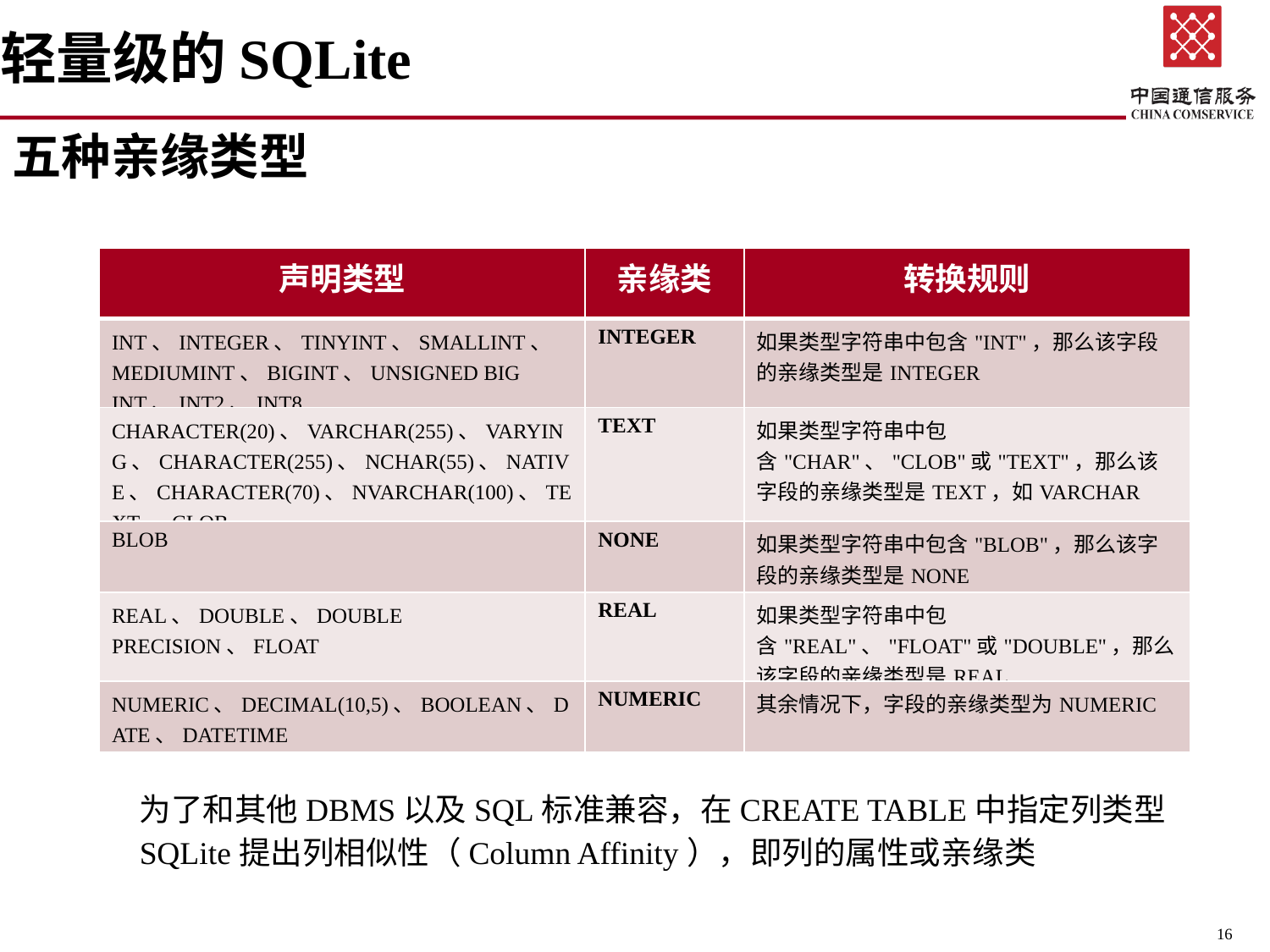

轻量级的SQLite
五种亲缘类型
| 声明类型 | 亲缘类 | 转换规则 |
| --- | --- | --- |
| INT、INTEGER、TINYINT、SMALLINT、MEDIUMINT、BIGINT、UNSIGNED BIG INT、INT2、INT8 | INTEGER | 如果类型字符串中包含"INT"，那么该字段的亲缘类型是INTEGER |
| CHARACTER(20)、VARCHAR(255)、VARYING、CHARACTER(255)、NCHAR(55)、NATIVE、CHARACTER(70)、NVARCHAR(100)、TEXT、CLOB | TEXT | 如果类型字符串中包含"CHAR"、"CLOB"或"TEXT"，那么该字段的亲缘类型是TEXT，如VARCHAR |
| BLOB | NONE | 如果类型字符串中包含"BLOB"，那么该字段的亲缘类型是NONE |
| REAL、DOUBLE、DOUBLE PRECISION、FLOAT | REAL | 如果类型字符串中包含"REAL"、"FLOAT"或"DOUBLE"，那么该字段的亲缘类型是REAL |
| NUMERIC、DECIMAL(10,5)、BOOLEAN、DATE、DATETIME | NUMERIC | 其余情况下，字段的亲缘类型为NUMERIC |
	为了和其他DBMS以及SQL标准兼容，在CREATE TABLE中指定列类型
	SQLite提出列相似性（Column Affinity），即列的属性或亲缘类